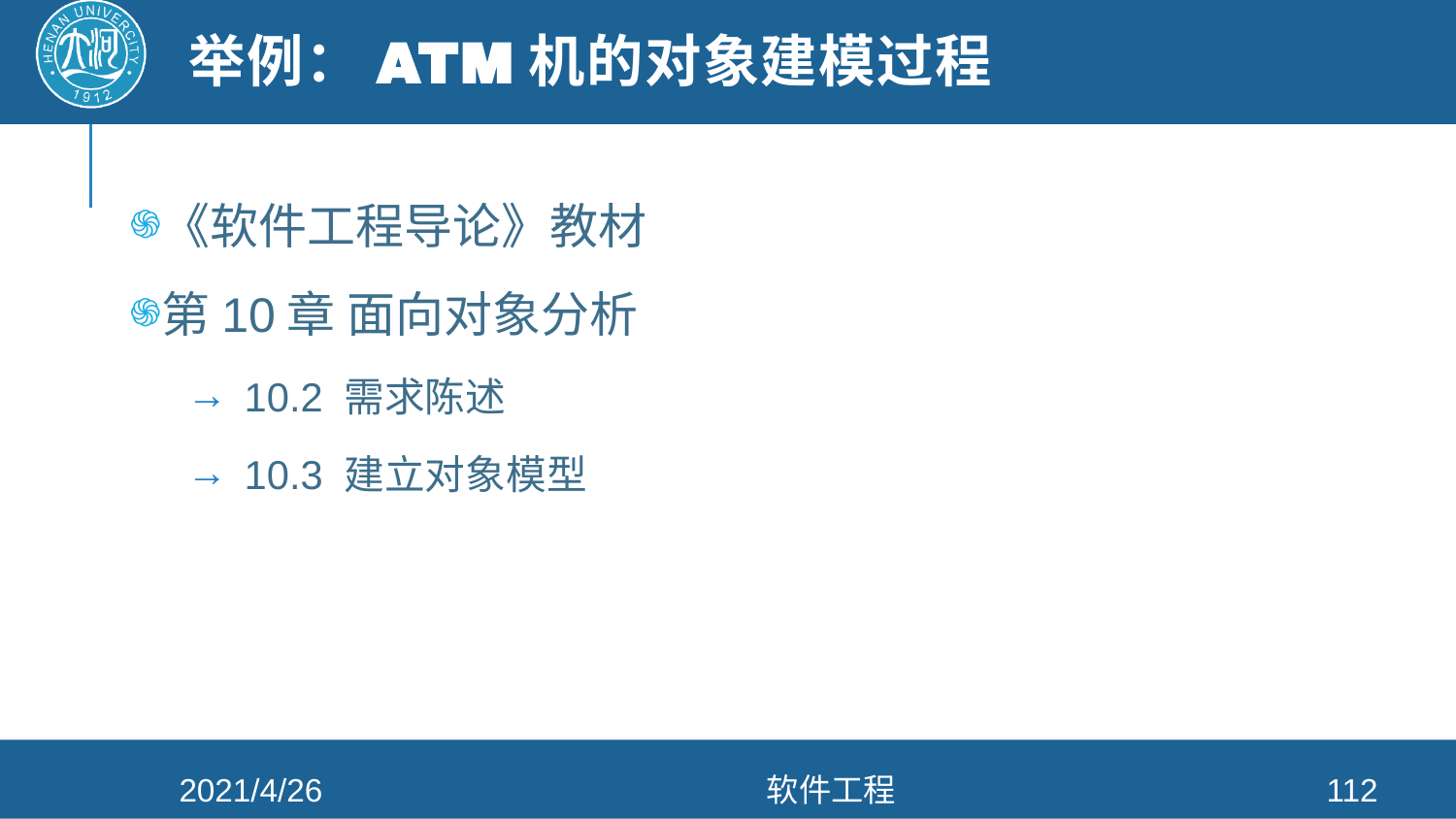

# 举例：ATM机的对象建模过程
《软件工程导论》教材
第10章 面向对象分析
10.2 需求陈述
10.3 建立对象模型
2021/4/26
软件工程
112